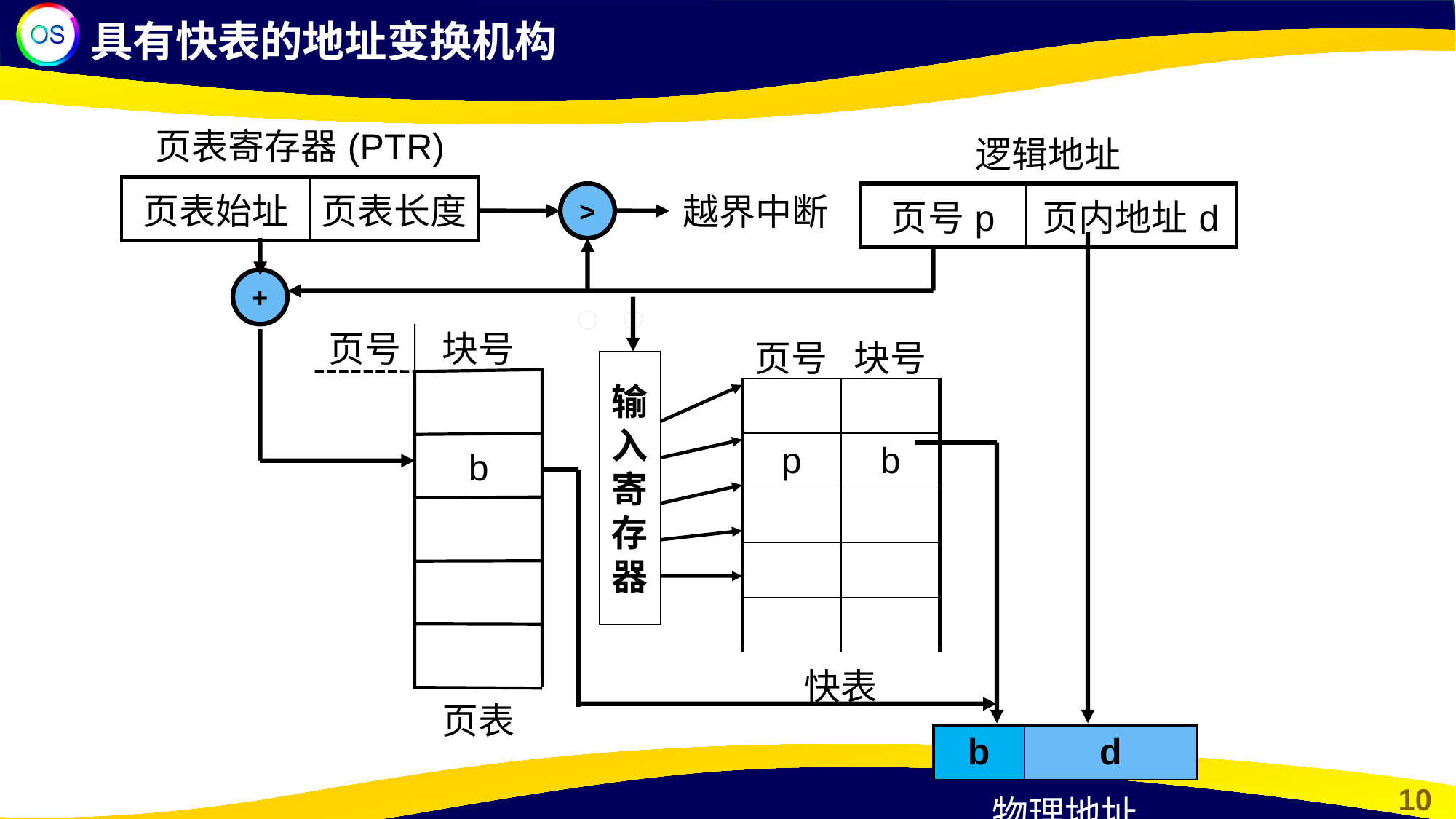

具有快表的地址变换机构
| 页表寄存器(PTR) |  |
| --- | --- |
| 页表始址 | 页表长度 |
| 逻辑地址 |  |
| --- | --- |
| 页号p | 页内地址d |
>
越界中断

+

页号
块号

b

页表

| 页号 | 块号 |
| --- | --- |
|  |  |
| p | b |
|  |  |
|  |  |
|  |  |
| 快表 |  |

输
入
寄
存
器

| b | d |
| --- | --- |
| 物理地址 |  |